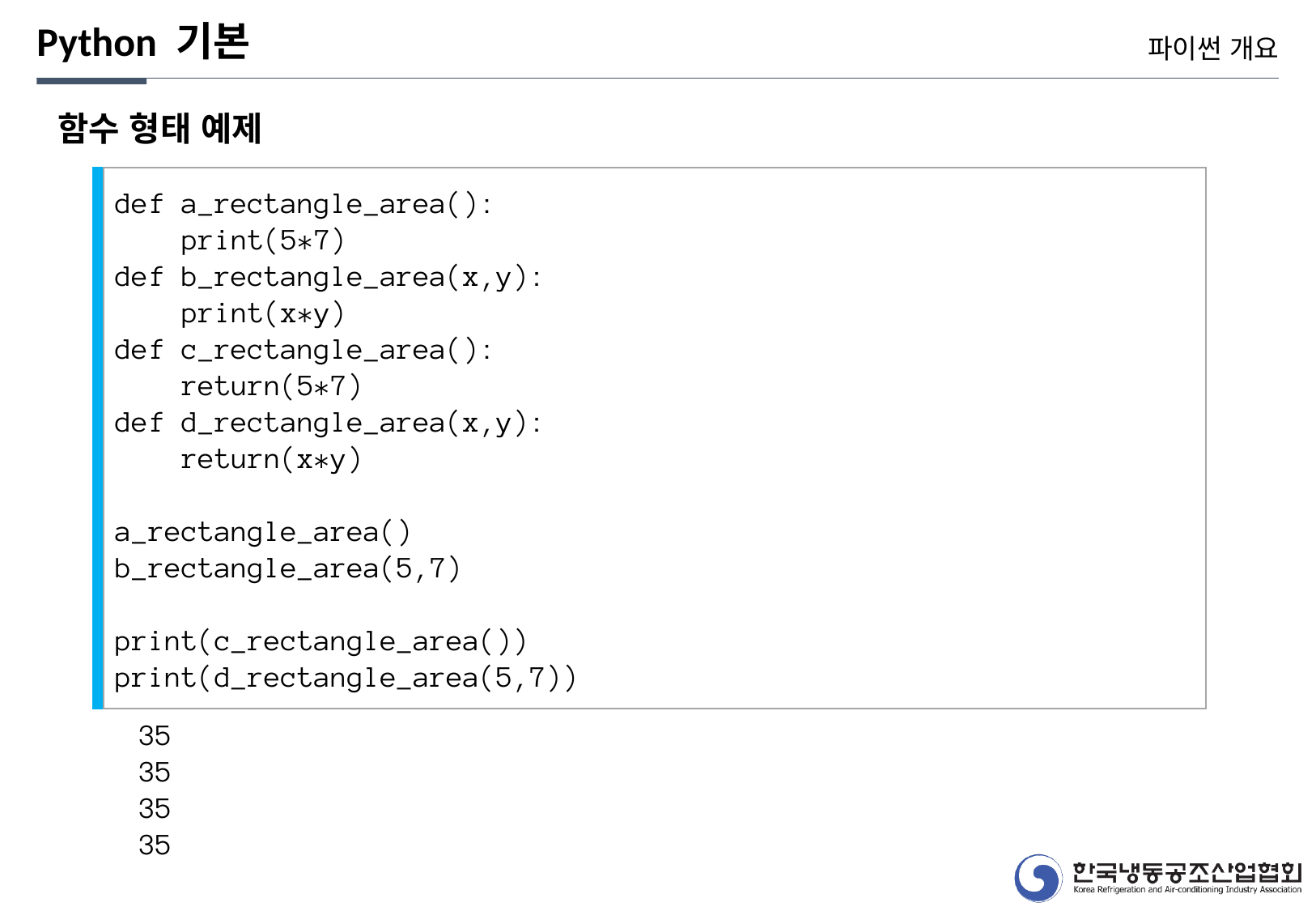

Python 기본
파이썬 개요
함수 형태 예제

def a_rectangle_area():
    print(5*7)
def b_rectangle_area(x,y):
    print(x*y)
def c_rectangle_area():
    return(5*7)
def d_rectangle_area(x,y):
    return(x*y)

a_rectangle_area()
b_rectangle_area(5,7)

print(c_rectangle_area())
print(d_rectangle_area(5,7))
35
35
35
35